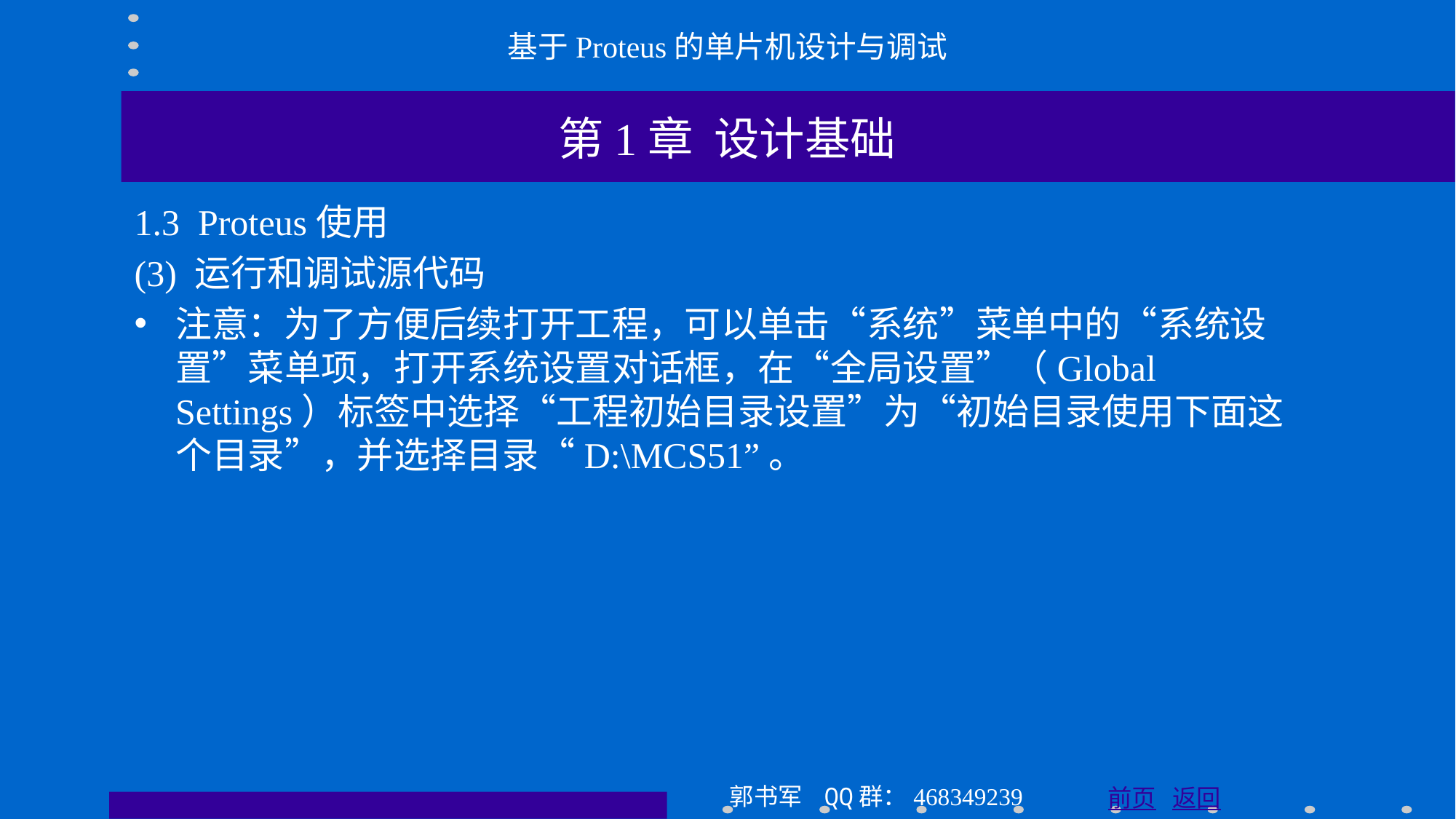

基于Proteus的单片机设计与调试
第1章  设计基础
1.3  Proteus使用
(3) 运行和调试源代码
注意：为了方便后续打开工程，可以单击“系统”菜单中的“系统设置”菜单项，打开系统设置对话框，在“全局设置”（Global Settings）标签中选择“工程初始目录设置”为“初始目录使用下面这个目录”，并选择目录“D:\MCS51”。
郭书军   QQ群：468349239
前页   返回